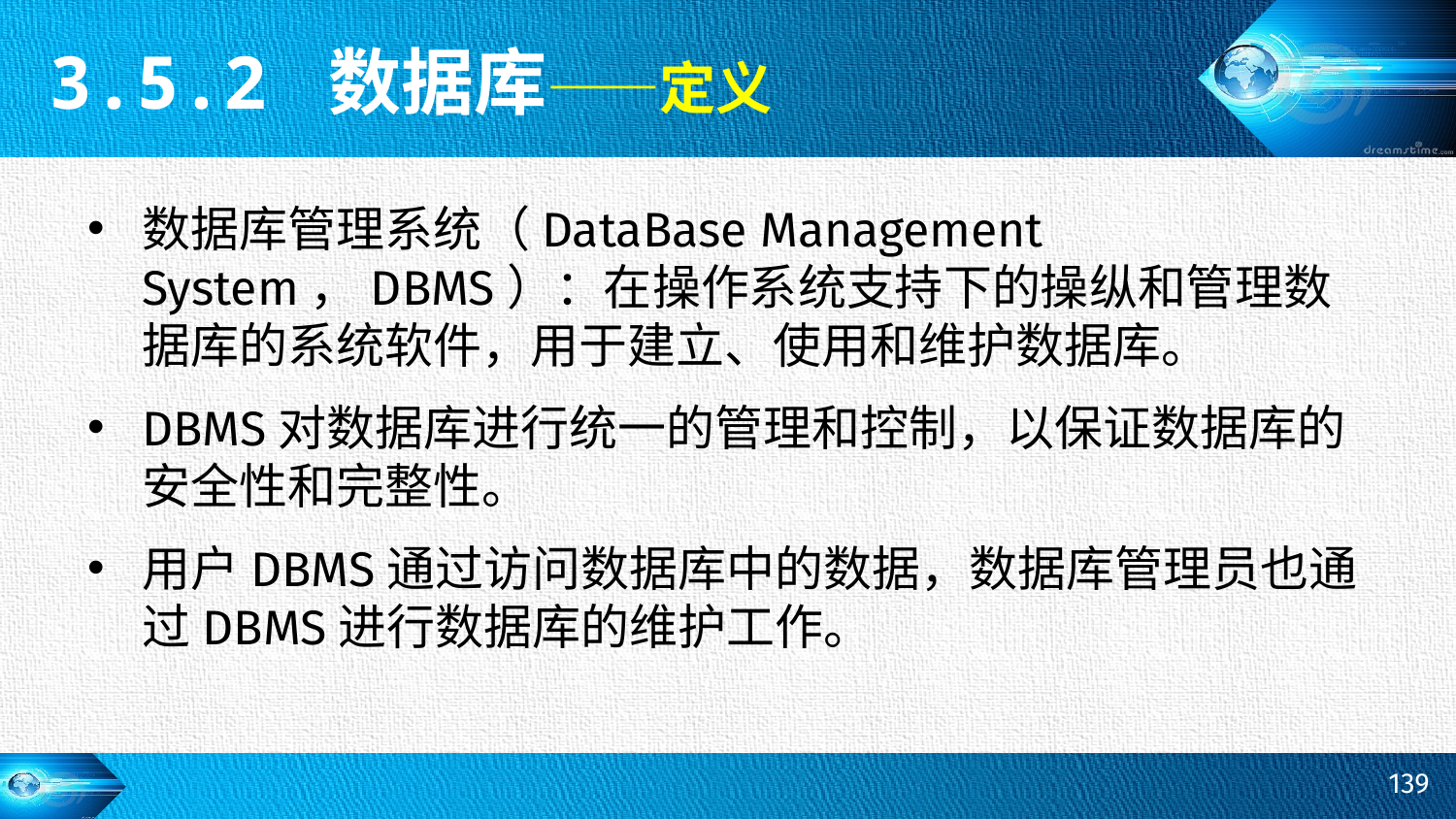

3.5.2 数据库——定义
数据库管理系统（DataBase Management System，DBMS）：在操作系统支持下的操纵和管理数据库的系统软件，用于建立、使用和维护数据库。
DBMS对数据库进行统一的管理和控制，以保证数据库的安全性和完整性。
用户DBMS通过访问数据库中的数据，数据库管理员也通过DBMS进行数据库的维护工作。
139